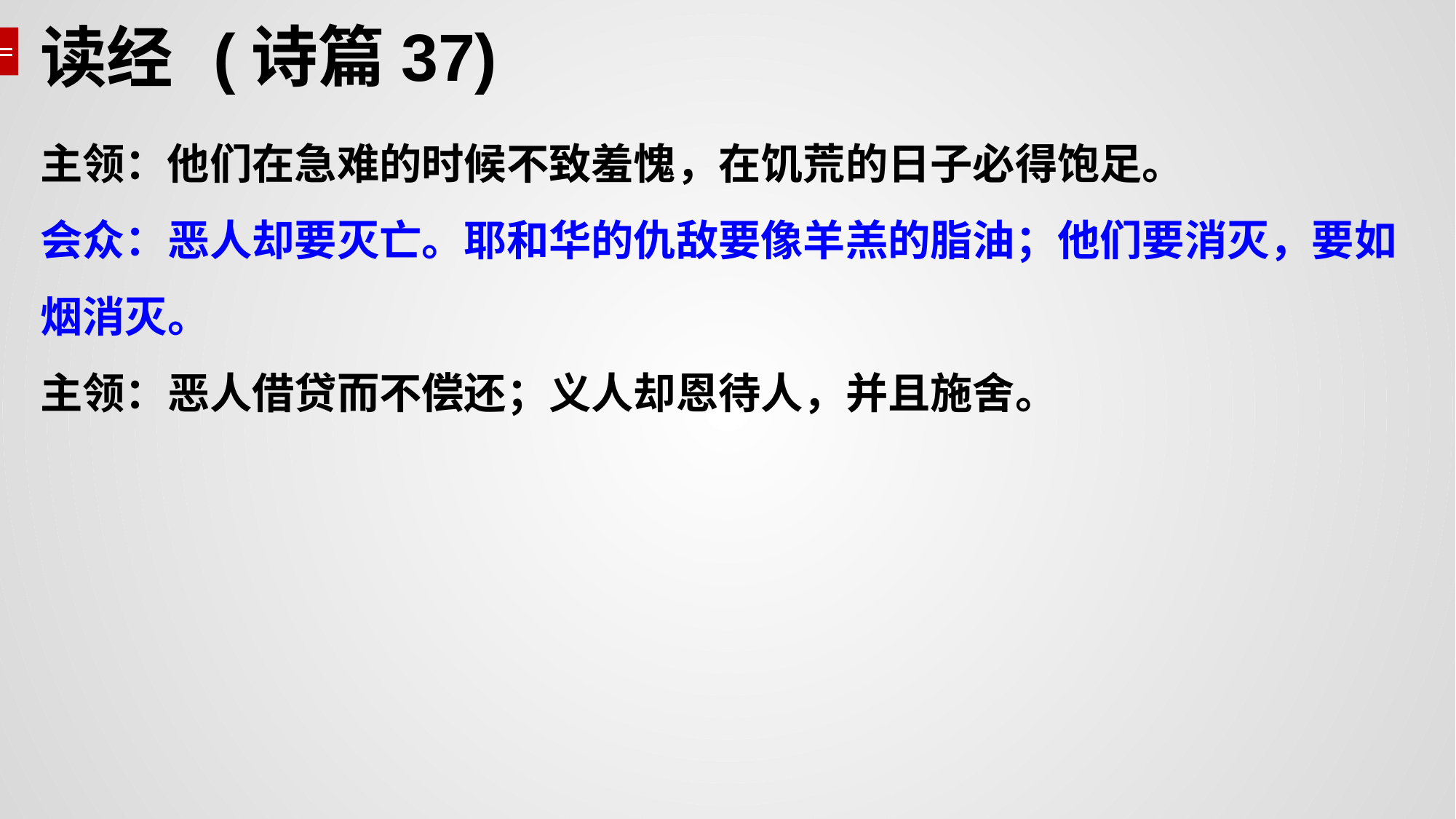

(诗篇37)
主领：他们在急难的时候不致羞愧，在饥荒的日子必得饱足。
会众：恶人却要灭亡。耶和华的仇敌要像羊羔的脂油；他们要消灭，要如烟消灭。
主领：恶人借贷而不偿还；义人却恩待人，并且施舍。